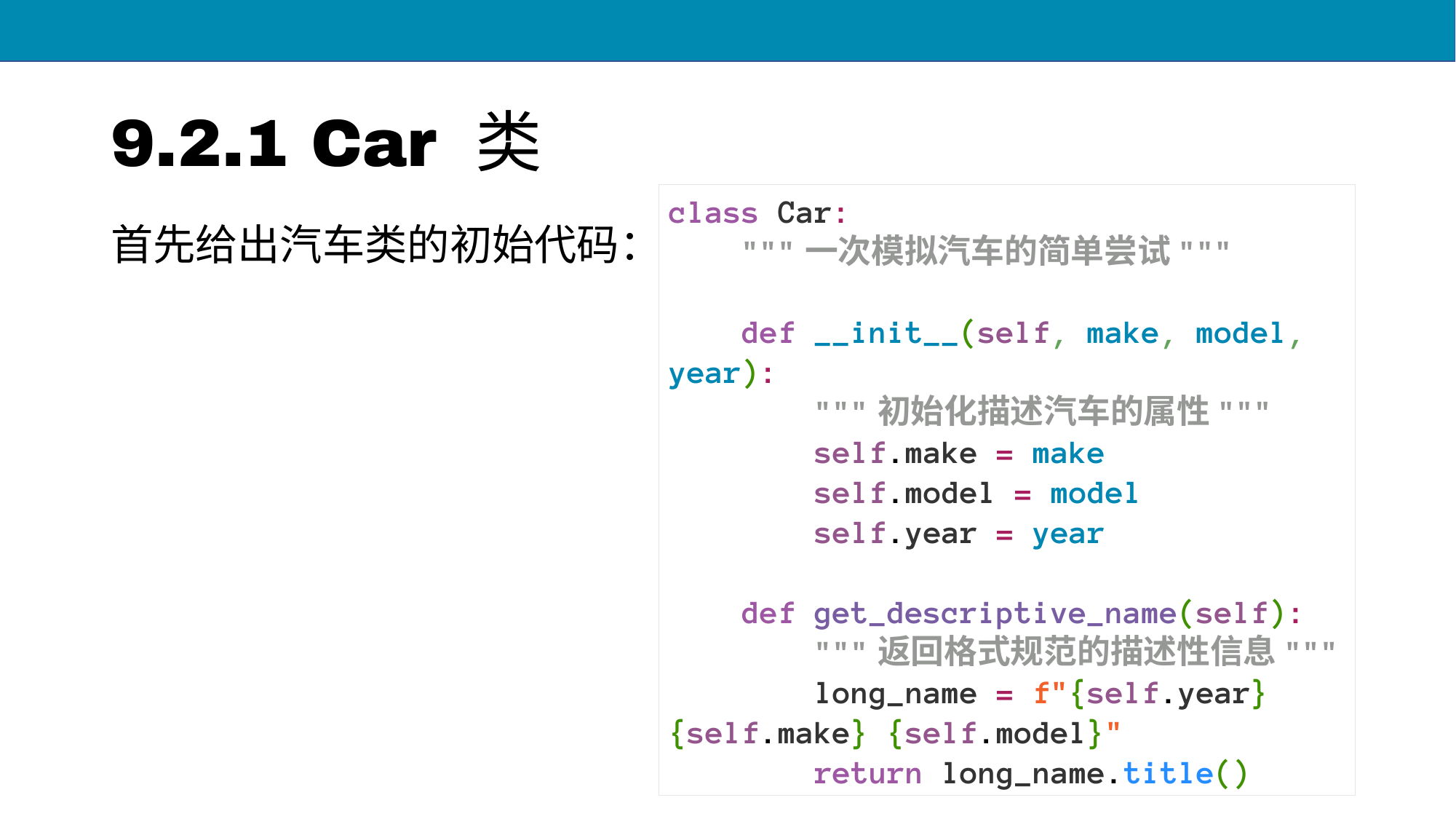

# 9.2.1 Car 类
class Car:
    """一次模拟汽车的简单尝试"""
    def __init__(self, make, model, year):
        """初始化描述汽车的属性"""
        self.make = make
        self.model = model
        self.year = year
    def get_descriptive_name(self):
        """返回格式规范的描述性信息"""
        long_name = f"{self.year} {self.make} {self.model}"
        return long_name.title()
首先给出汽车类的初始代码：